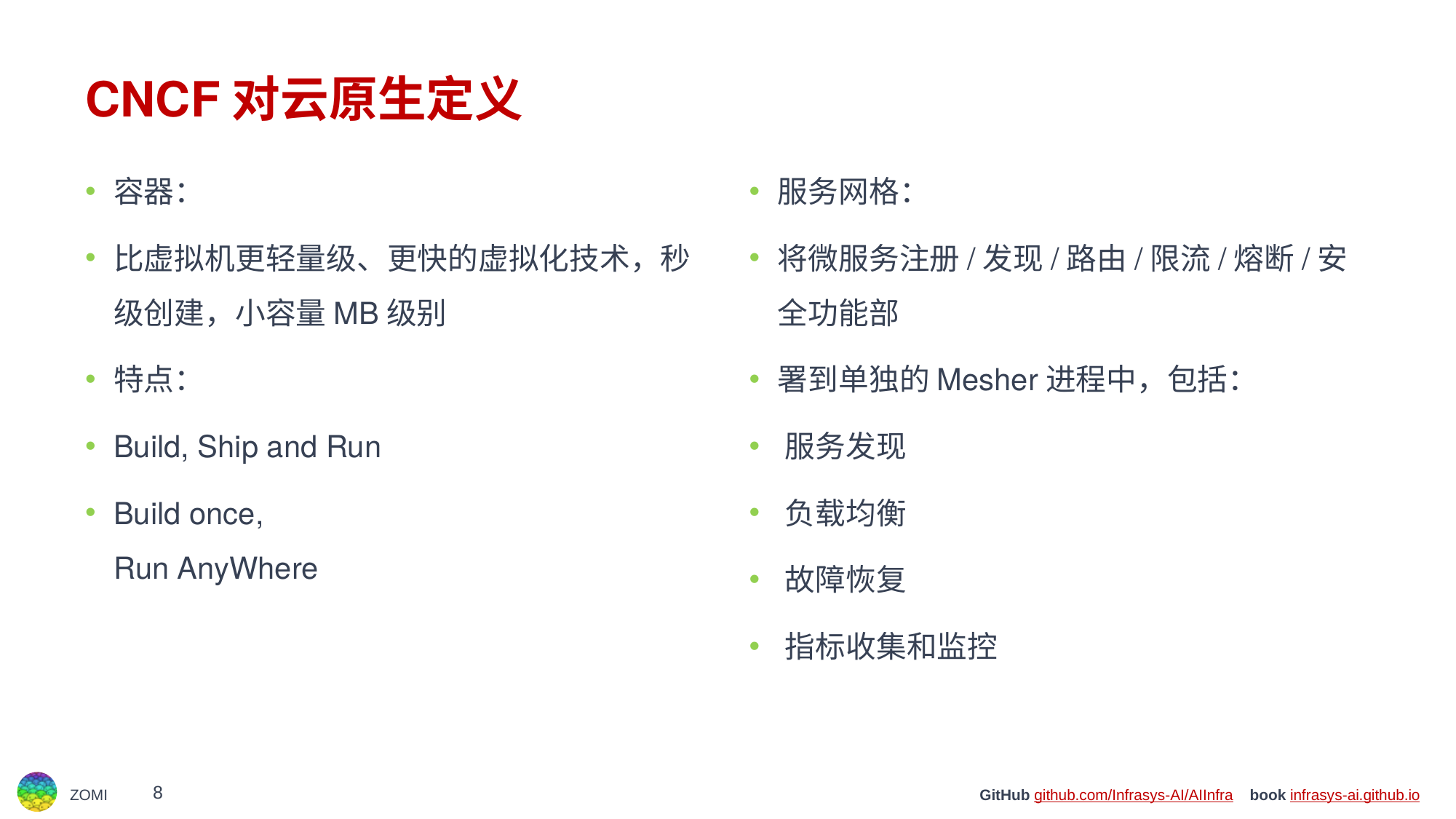

# CNCF对云原生定义
容器：
比虚拟机更轻量级、更快的虚拟化技术，秒级创建，小容量MB级别
特点：
﻿﻿Build, Ship and Run
﻿﻿Build once,
Run AnyWhere

服务网格：
将微服务注册/发现/路由/限流/熔断/安全功能部
署到单独的Mesher进程中，包括：
﻿﻿服务发现
﻿﻿负载均衡
﻿﻿故障恢复
﻿﻿指标收集和监控